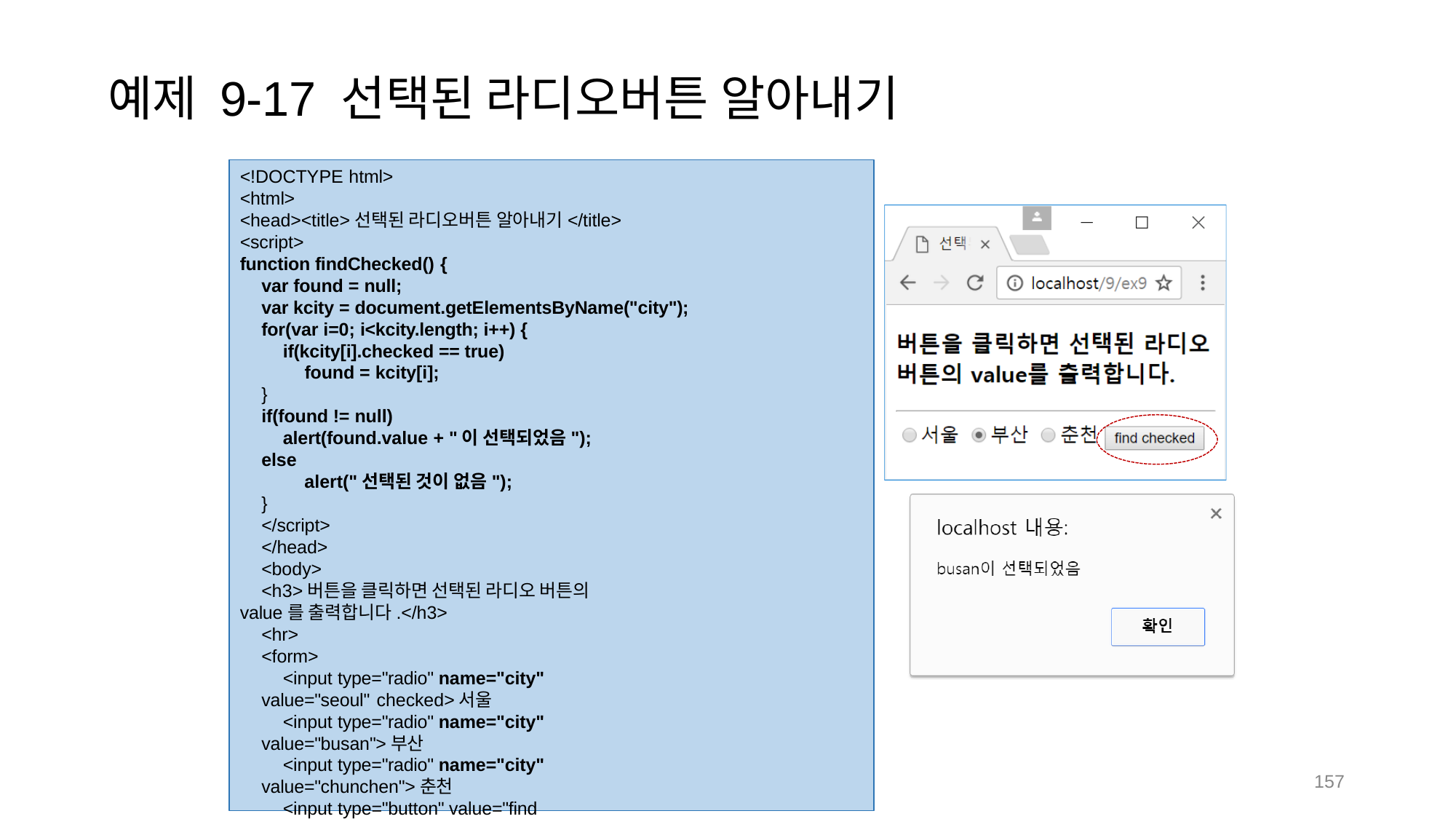

# 예제 9-17 선택된 라디오버튼 알아내기

<!DOCTYPE html>
<html>
<head><title>선택된 라디오버튼 알아내기</title>
<script>
function findChecked() {
var found = null;
var kcity = document.getElementsByName("city");  for(var i=0; i<kcity.length; i++) {
if(kcity[i].checked == true)
found = kcity[i];
}
if(found != null)
alert(found.value + "이 선택되었음");  else
alert("선택된 것이 없음");
}
</script>
</head>
<body>
<h3>버튼을 클릭하면 선택된 라디오 버튼의 value를 출력합니다.</h3>
<hr>
<form>
<input type="radio" name="city" value="seoul" checked>서울
<input type="radio" name="city" value="busan">부산
<input type="radio" name="city" value="chunchen">춘천
<input type="button" value="find checked" onclick="findChecked()">
</form>
</body>
</html>

157